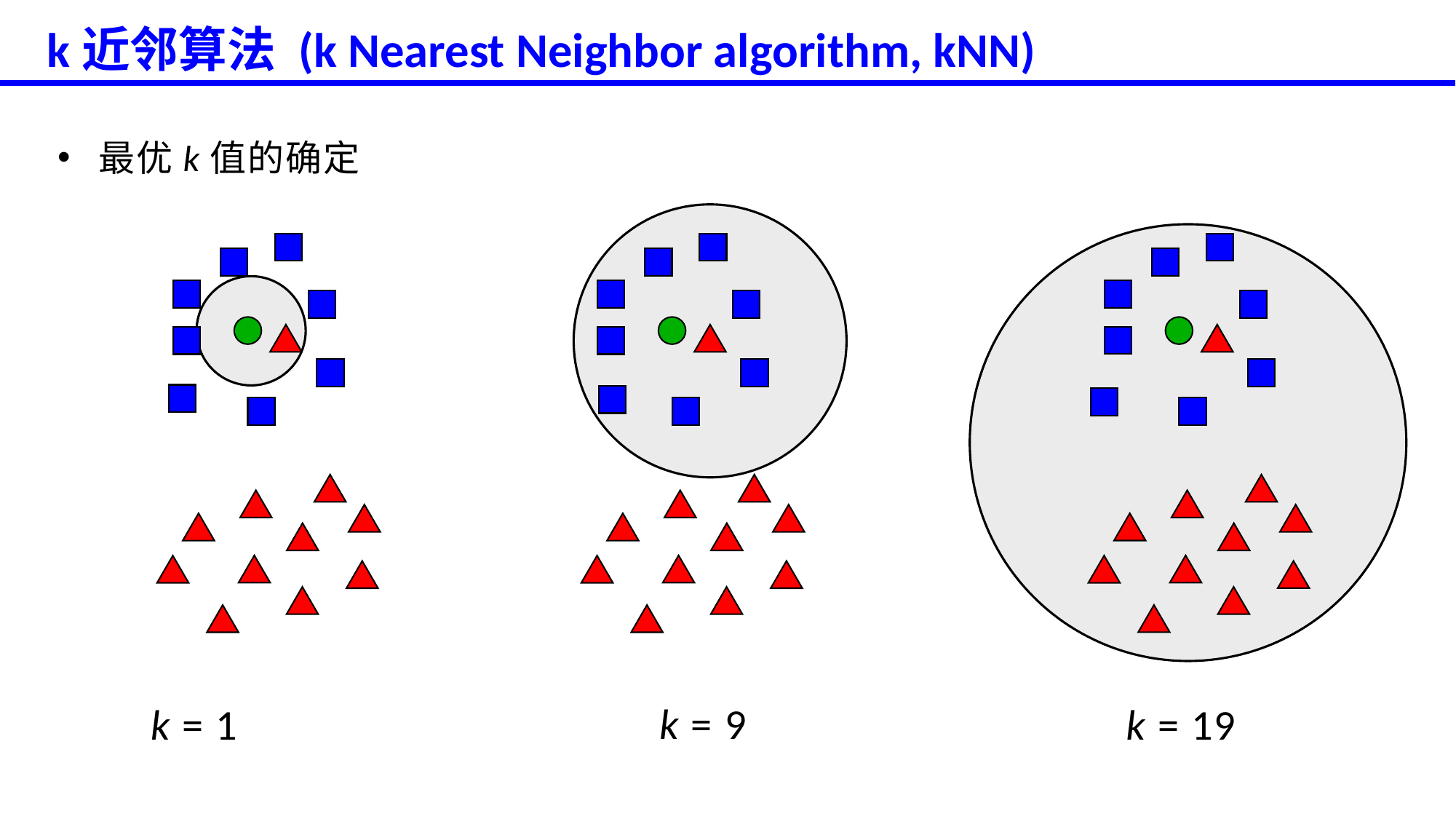

k近邻算法 (k Nearest Neighbor algorithm, kNN)
最优k值的确定

 k = 9
 k = 1
 k = 19